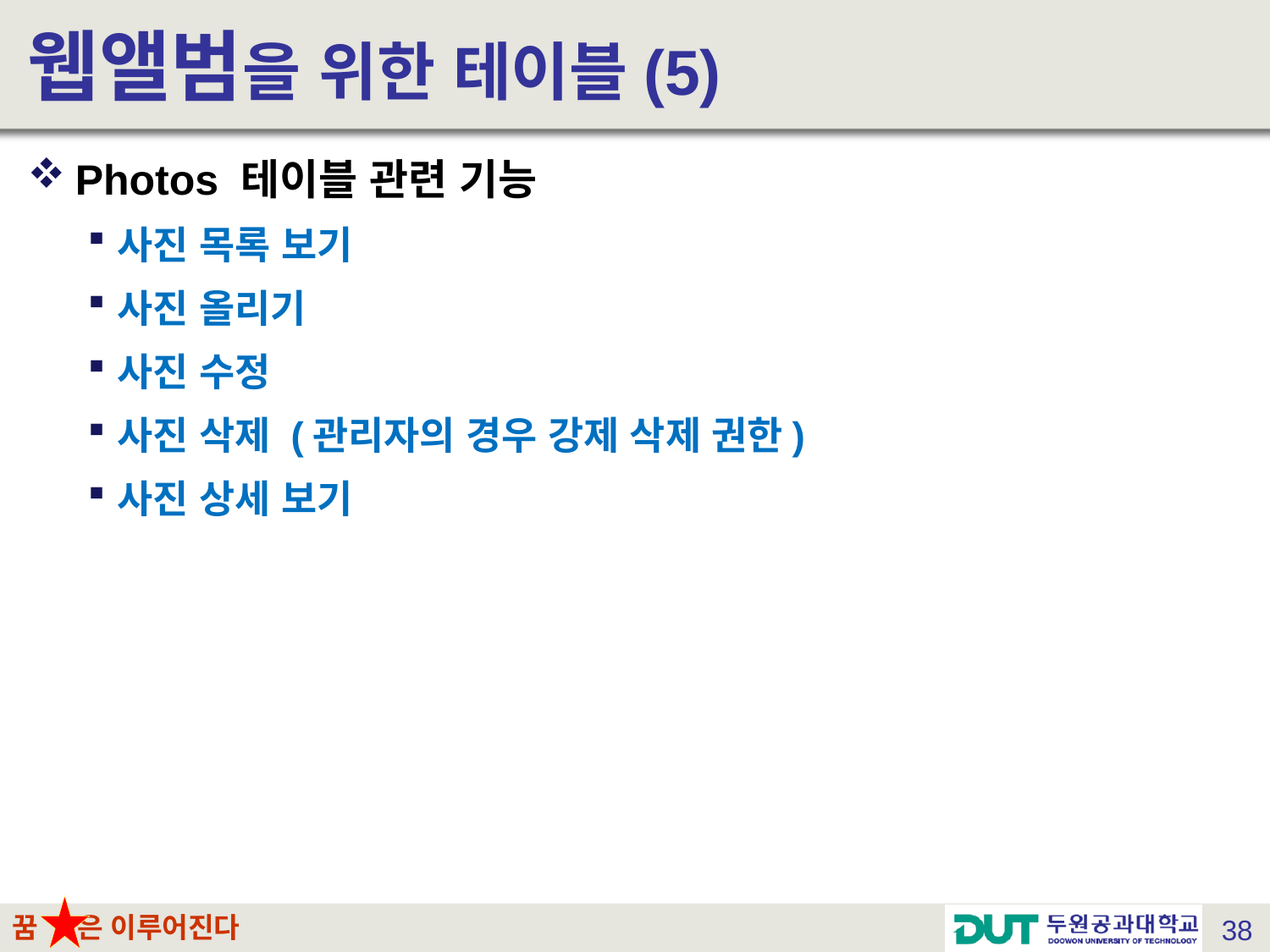

# 웹앨범을 위한 테이블(5)
Photos 테이블 관련 기능
사진 목록 보기
사진 올리기
사진 수정
사진 삭제 (관리자의 경우 강제 삭제 권한)
사진 상세 보기